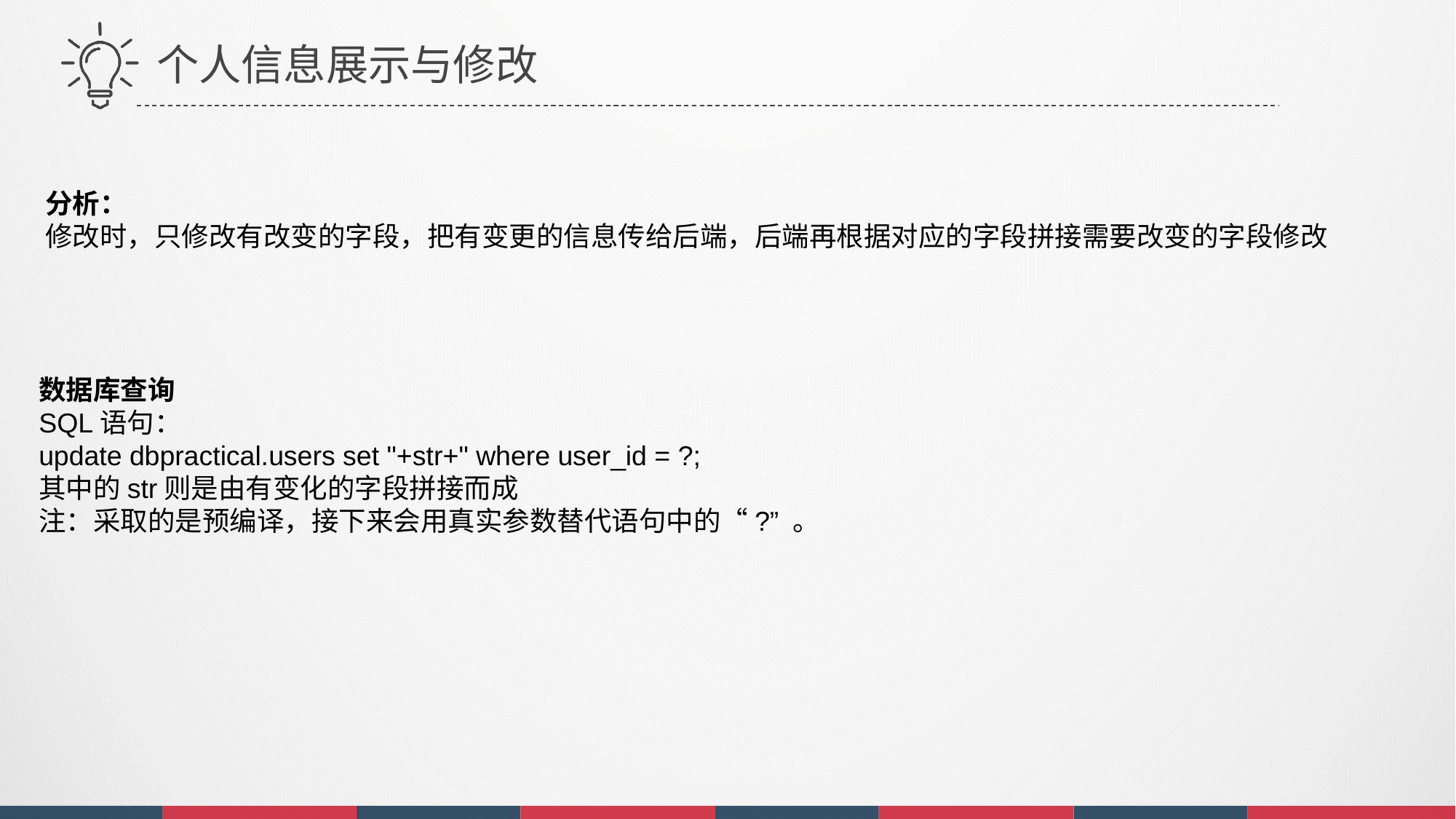

个人信息展示与修改
分析：
修改时，只修改有改变的字段，把有变更的信息传给后端，后端再根据对应的字段拼接需要改变的字段修改

数据库查询
SQL语句：
update dbpractical.users set "+str+" where user_id = ?;
其中的str则是由有变化的字段拼接而成
注：采取的是预编译，接下来会用真实参数替代语句中的“?” 。